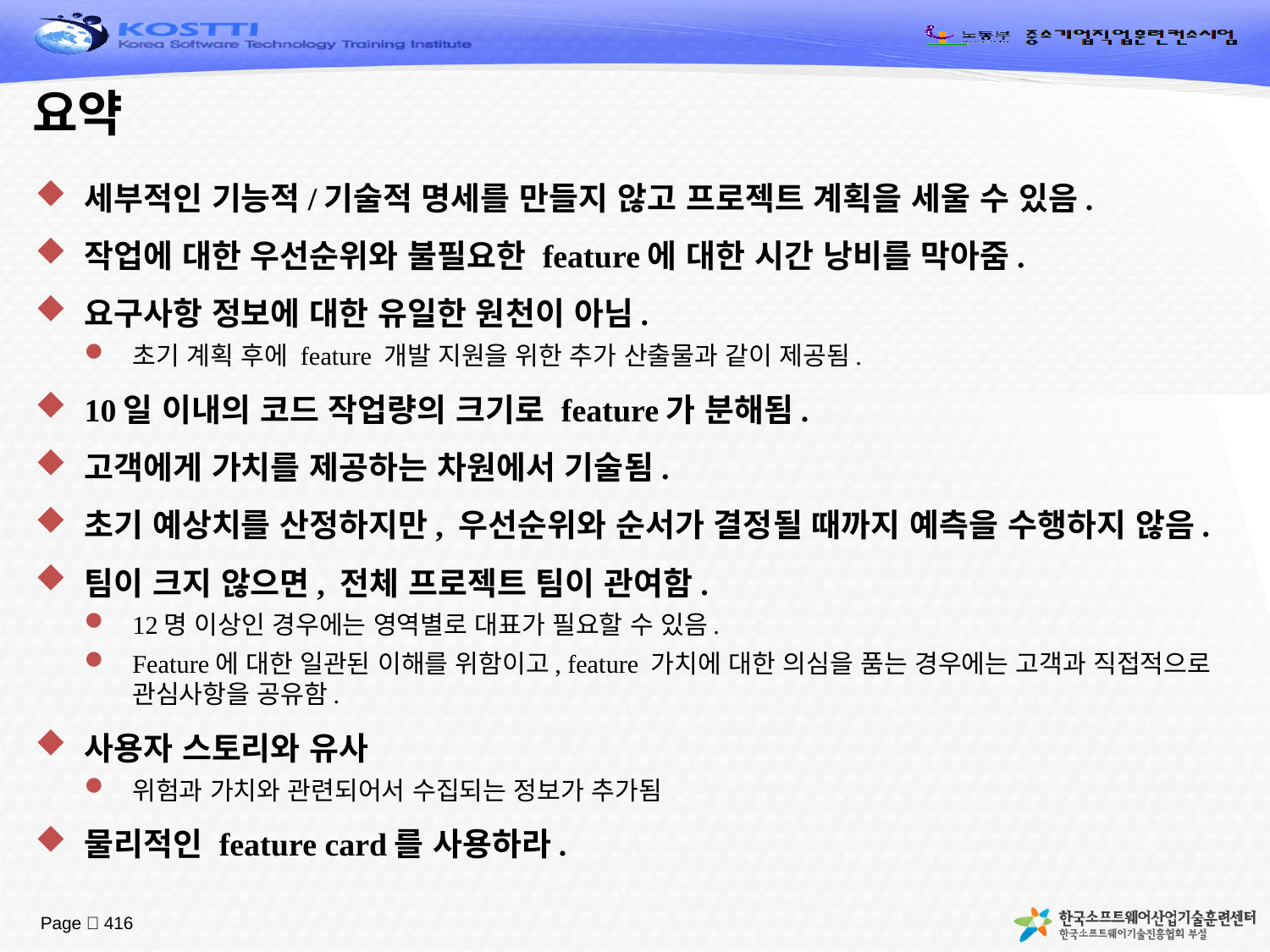

# 요약
세부적인 기능적/기술적 명세를 만들지 않고 프로젝트 계획을 세울 수 있음.
작업에 대한 우선순위와 불필요한 feature에 대한 시간 낭비를 막아줌.
요구사항 정보에 대한 유일한 원천이 아님.
초기 계획 후에 feature 개발 지원을 위한 추가 산출물과 같이 제공됨.
10일 이내의 코드 작업량의 크기로 feature가 분해됨.
고객에게 가치를 제공하는 차원에서 기술됨.
초기 예상치를 산정하지만, 우선순위와 순서가 결정될 때까지 예측을 수행하지 않음.
팀이 크지 않으면, 전체 프로젝트 팀이 관여함.
12명 이상인 경우에는 영역별로 대표가 필요할 수 있음.
Feature에 대한 일관된 이해를 위함이고, feature 가치에 대한 의심을 품는 경우에는 고객과 직접적으로 관심사항을 공유함.
사용자 스토리와 유사
위험과 가치와 관련되어서 수집되는 정보가 추가됨
물리적인 feature card를 사용하라.